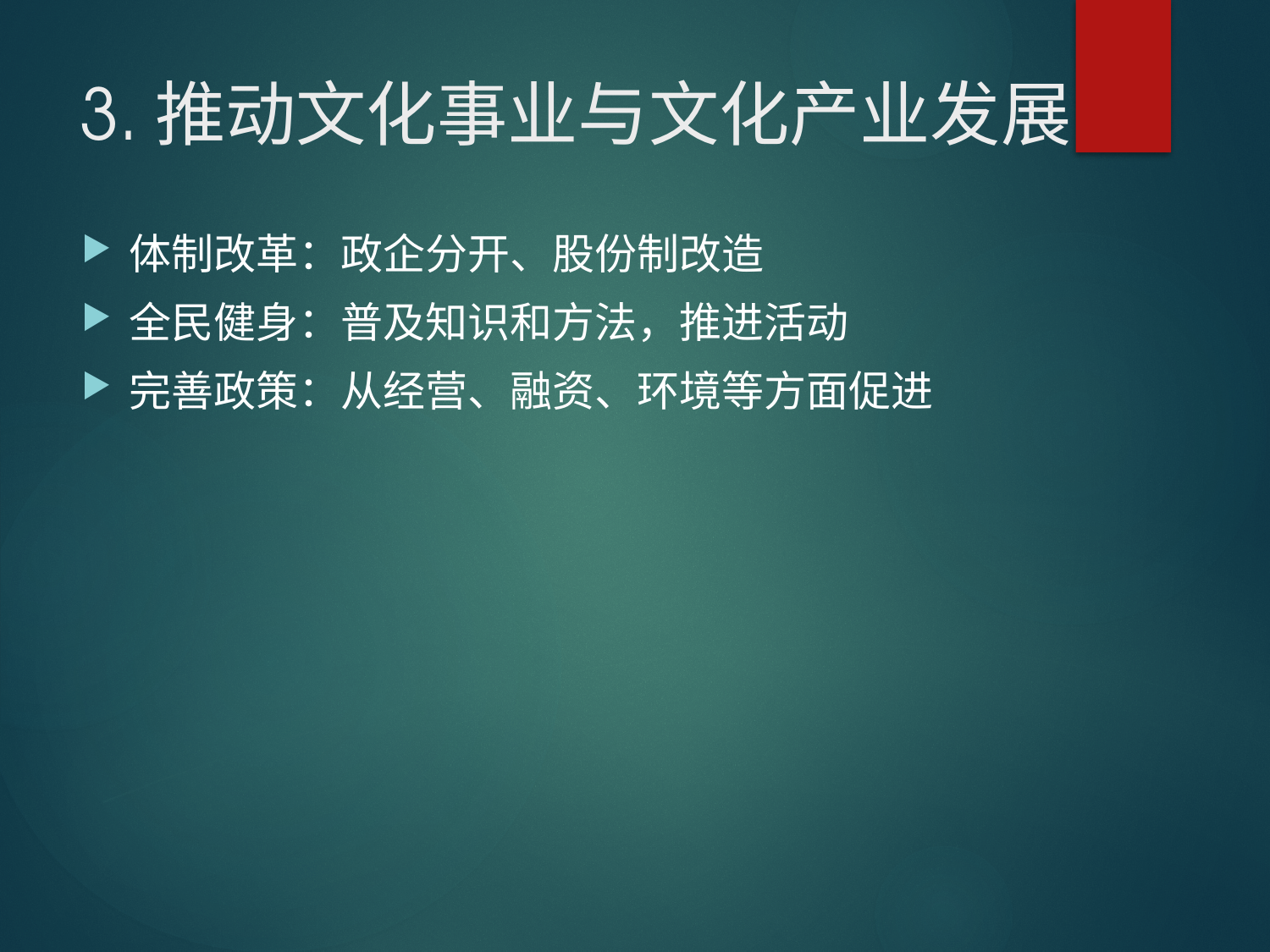

# 3.推动文化事业与文化产业发展
体制改革：政企分开、股份制改造
全民健身：普及知识和方法，推进活动
完善政策：从经营、融资、环境等方面促进